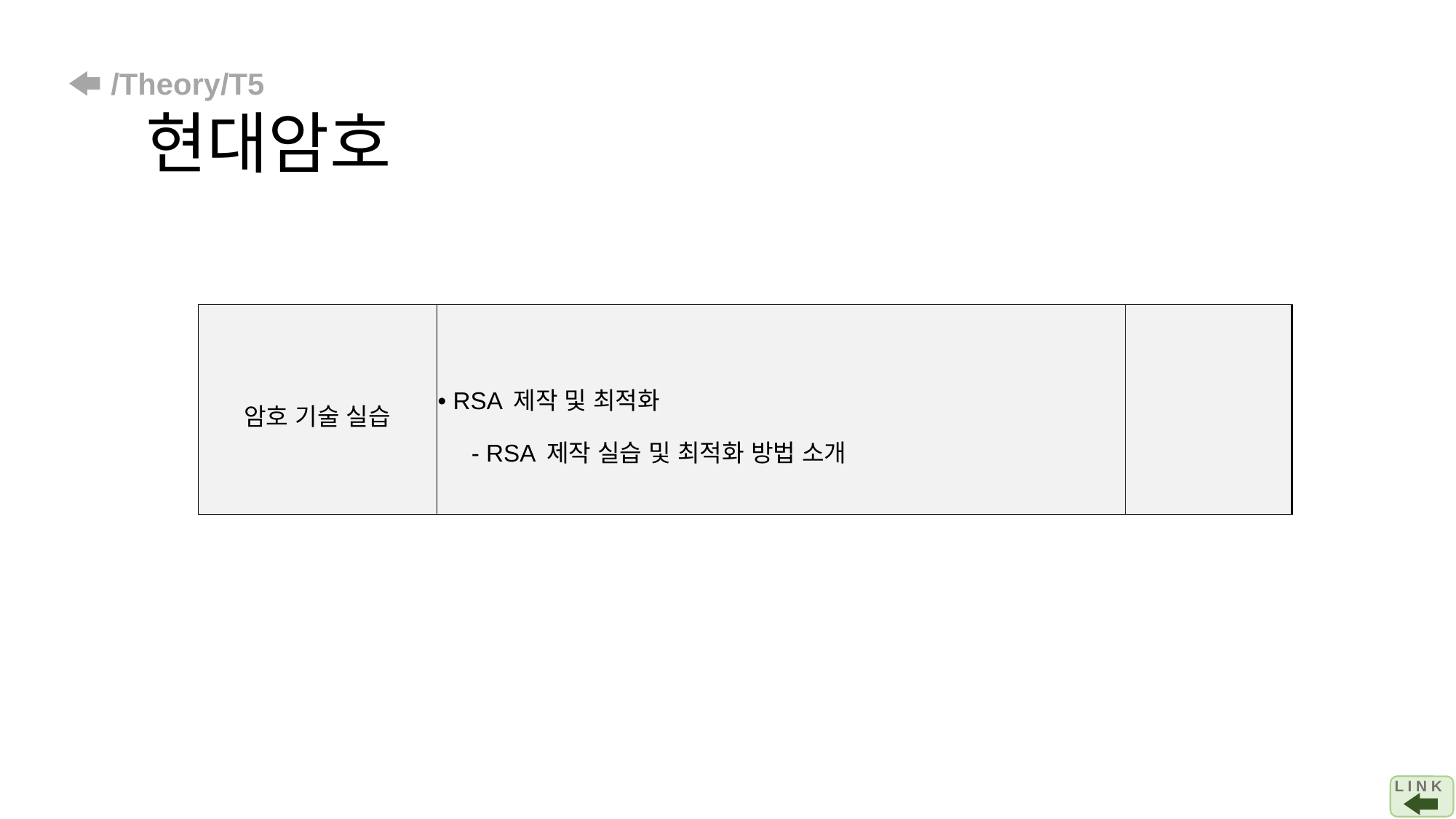

# /Theory/T5 현대암호

| 암호 기술 실습 | • RSA 제작 및 최적화 - RSA 제작 실습 및 최적화 방법 소개 |  |
| --- | --- | --- |
L I N K